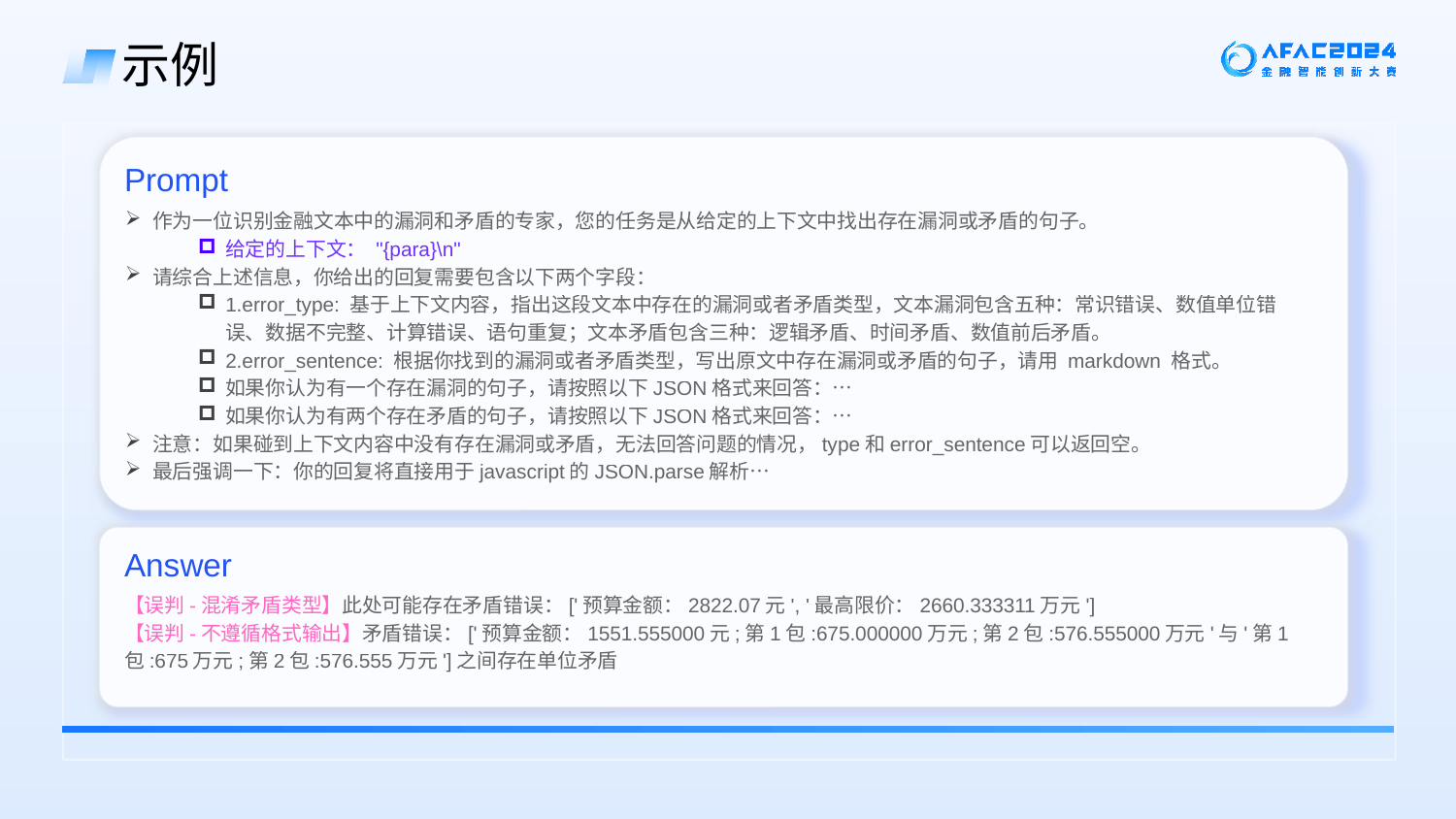

示例

Prompt
作为一位识别金融文本中的漏洞和矛盾的专家，您的任务是从给定的上下文中找出存在漏洞或矛盾的句子。
给定的上下文： "{para}\n"
请综合上述信息，你给出的回复需要包含以下两个字段：
1.error_type: 基于上下文内容，指出这段文本中存在的漏洞或者矛盾类型，文本漏洞包含五种：常识错误、数值单位错误、数据不完整、计算错误、语句重复；文本矛盾包含三种：逻辑矛盾、时间矛盾、数值前后矛盾。
2.error_sentence: 根据你找到的漏洞或者矛盾类型，写出原文中存在漏洞或矛盾的句子，请用 markdown 格式。
如果你认为有一个存在漏洞的句子，请按照以下JSON格式来回答：…
如果你认为有两个存在矛盾的句子，请按照以下JSON格式来回答：…
注意：如果碰到上下文内容中没有存在漏洞或矛盾，无法回答问题的情况，type和error_sentence可以返回空。
最后强调一下：你的回复将直接用于javascript的JSON.parse解析…

Answer

【误判-混淆矛盾类型】此处可能存在矛盾错误：['预算金额：2822.07元', '最高限价：2660.333311万元']
【误判-不遵循格式输出】矛盾错误：['预算金额：1551.555000元;第1包:675.000000万元;第2包:576.555000万元'与'第1包:675万元;第2包:576.555万元']之间存在单位矛盾